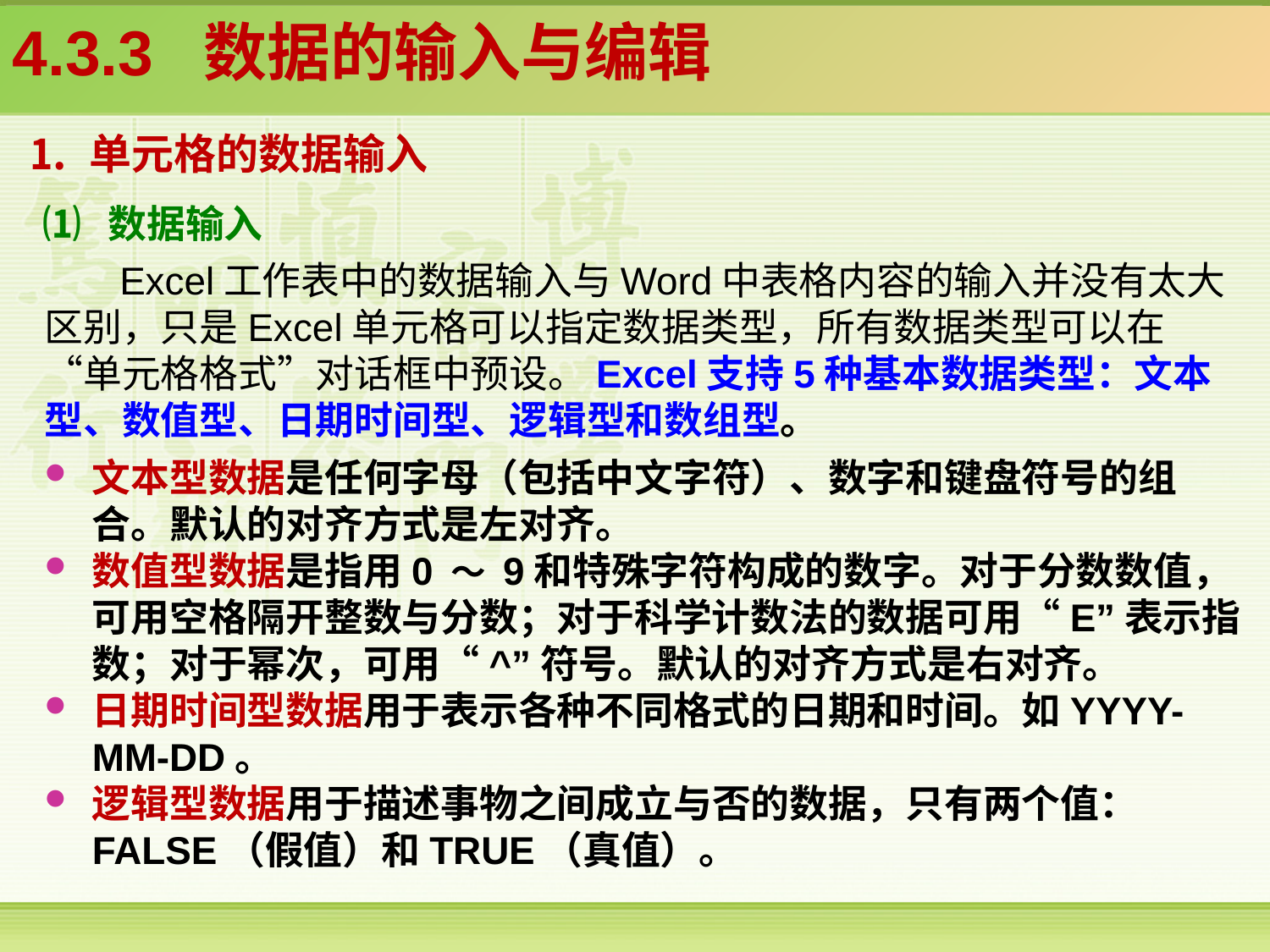

4.3.3  数据的输入与编辑
⒈ 单元格的数据输入
⑴  数据输入
Excel工作表中的数据输入与Word中表格内容的输入并没有太大区别，只是Excel单元格可以指定数据类型，所有数据类型可以在“单元格格式”对话框中预设。Excel支持5种基本数据类型：文本型、数值型、日期时间型、逻辑型和数组型。
文本型数据是任何字母（包括中文字符）、数字和键盘符号的组合。默认的对齐方式是左对齐。
数值型数据是指用0 ～ 9和特殊字符构成的数字。对于分数数值，可用空格隔开整数与分数；对于科学计数法的数据可用“E”表示指数；对于幂次，可用“^”符号。默认的对齐方式是右对齐。
日期时间型数据用于表示各种不同格式的日期和时间。如YYYY-MM-DD。
逻辑型数据用于描述事物之间成立与否的数据，只有两个值：FALSE（假值）和TRUE（真值）。

61